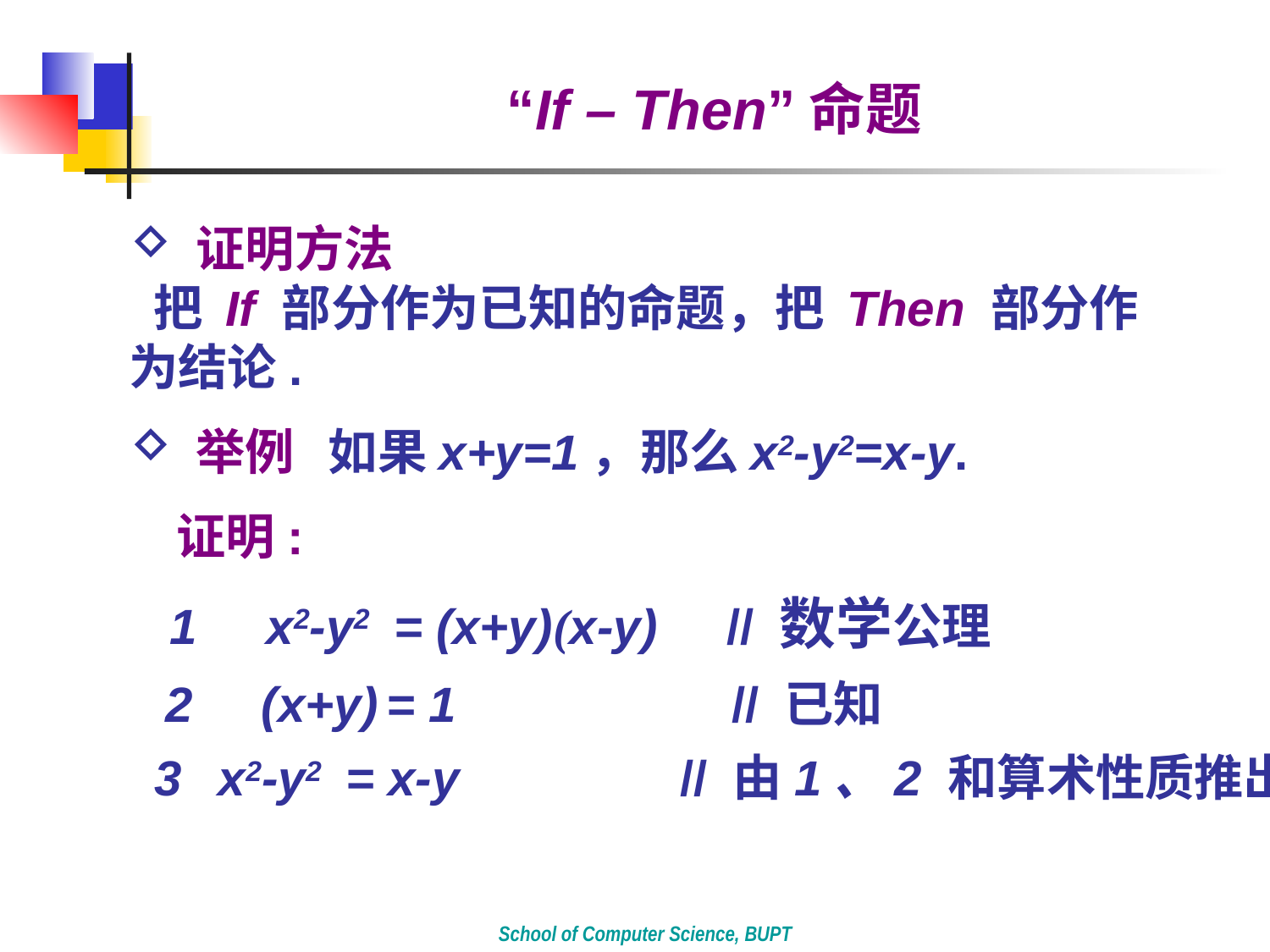

“If – Then”命题
 证明方法
把 If 部分作为已知的命题，把 Then 部分作为结论.

 举例   如果x+y=1，那么x2-y2=x-y.

 证明:
1     x2-y2   = (x+y)(x-y)     // 数学公理
2     (x+y) = 1                    // 已知
x2-y2   = x-y                // 由1、2 和算术性质推出

School of Computer Science, BUPT
54